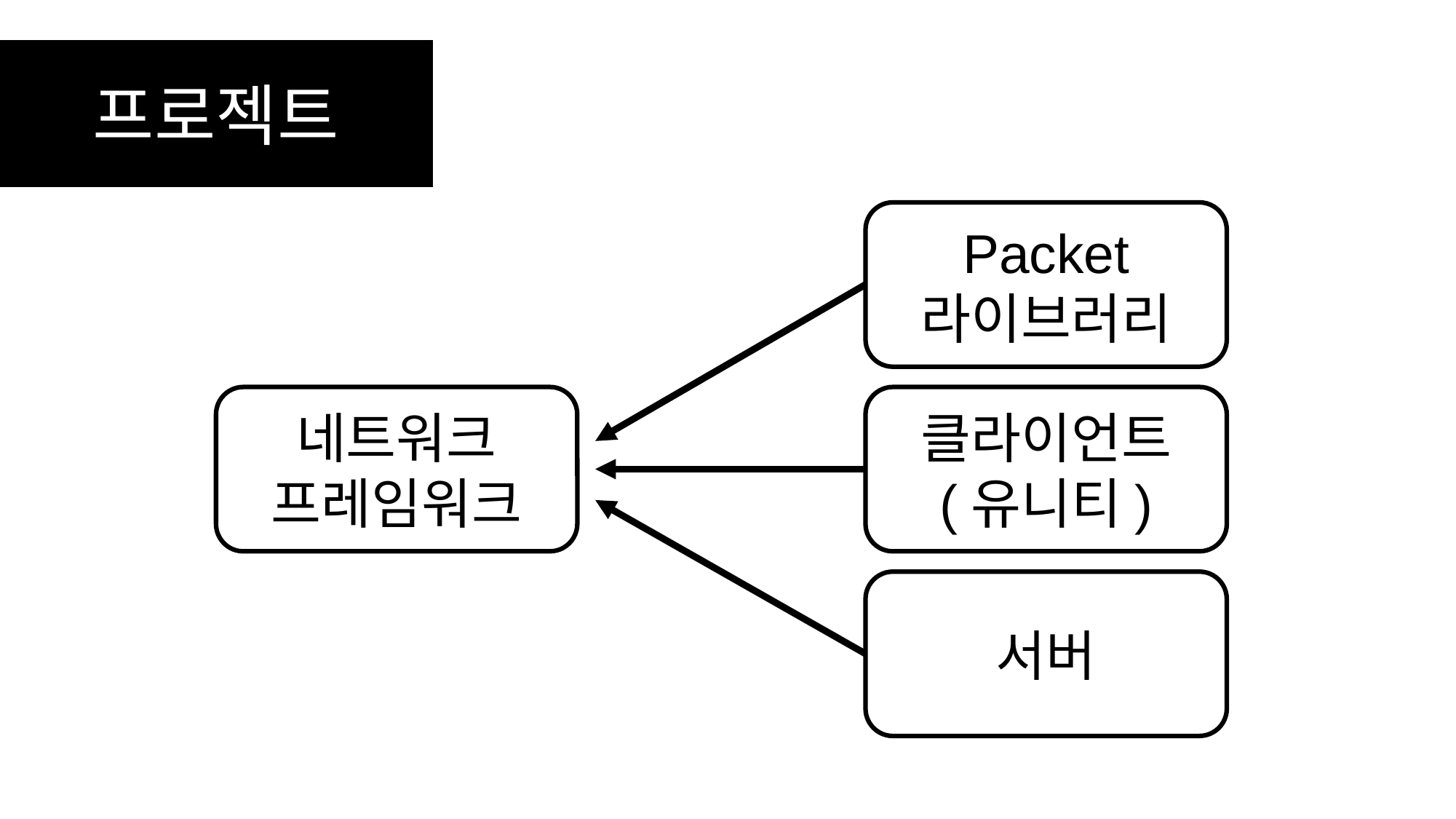

프로젝트
Packet
라이브러리
네트워크
프레임워크
클라이언트
(유니티)
서버